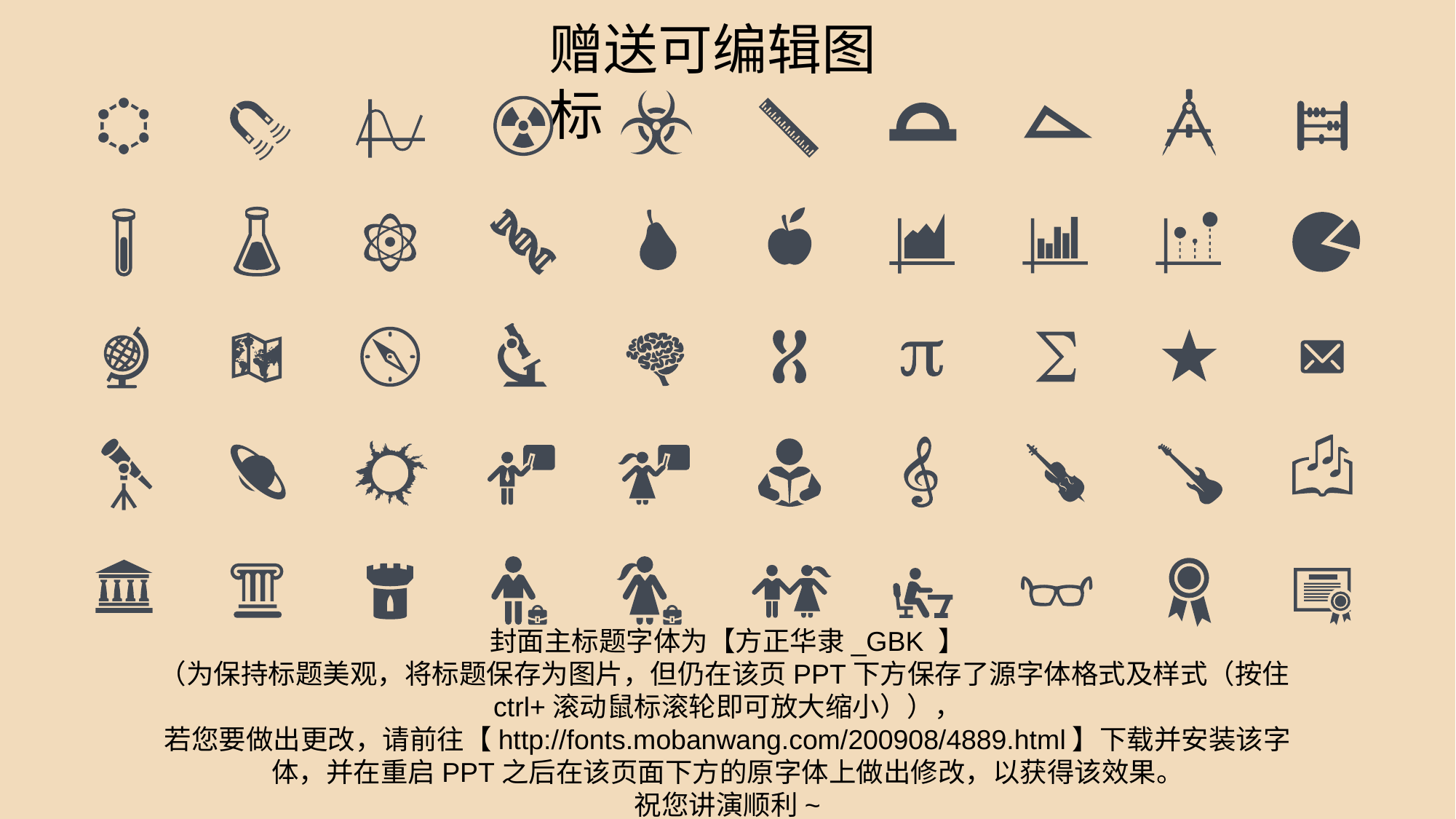

赠送可编辑图标

封面主标题字体为【方正华隶_GBK 】
（为保持标题美观，将标题保存为图片，但仍在该页PPT下方保存了源字体格式及样式（按住ctrl+滚动鼠标滚轮即可放大缩小）），
若您要做出更改，请前往【http://fonts.mobanwang.com/200908/4889.html】下载并安装该字体，并在重启PPT之后在该页面下方的原字体上做出修改，以获得该效果。
祝您讲演顺利~